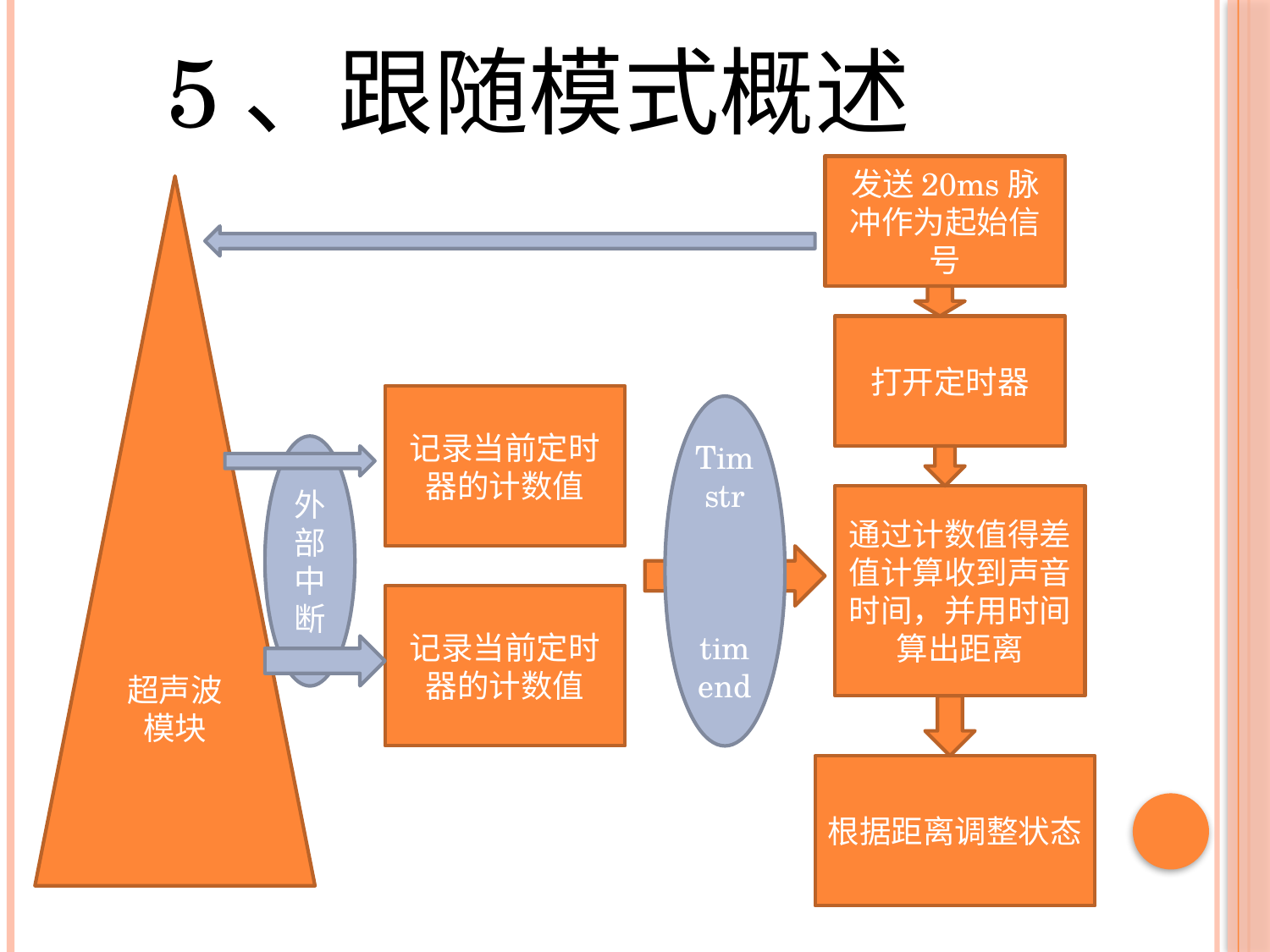

5、跟随模式概述
发送20ms脉冲作为起始信号
超声波模块

打开定时器
记录当前定时器的计数值
Timstr

timend
外部中断

通过计数值得差值计算收到声音时间，并用时间算出距离

记录当前定时器的计数值

根据距离调整状态